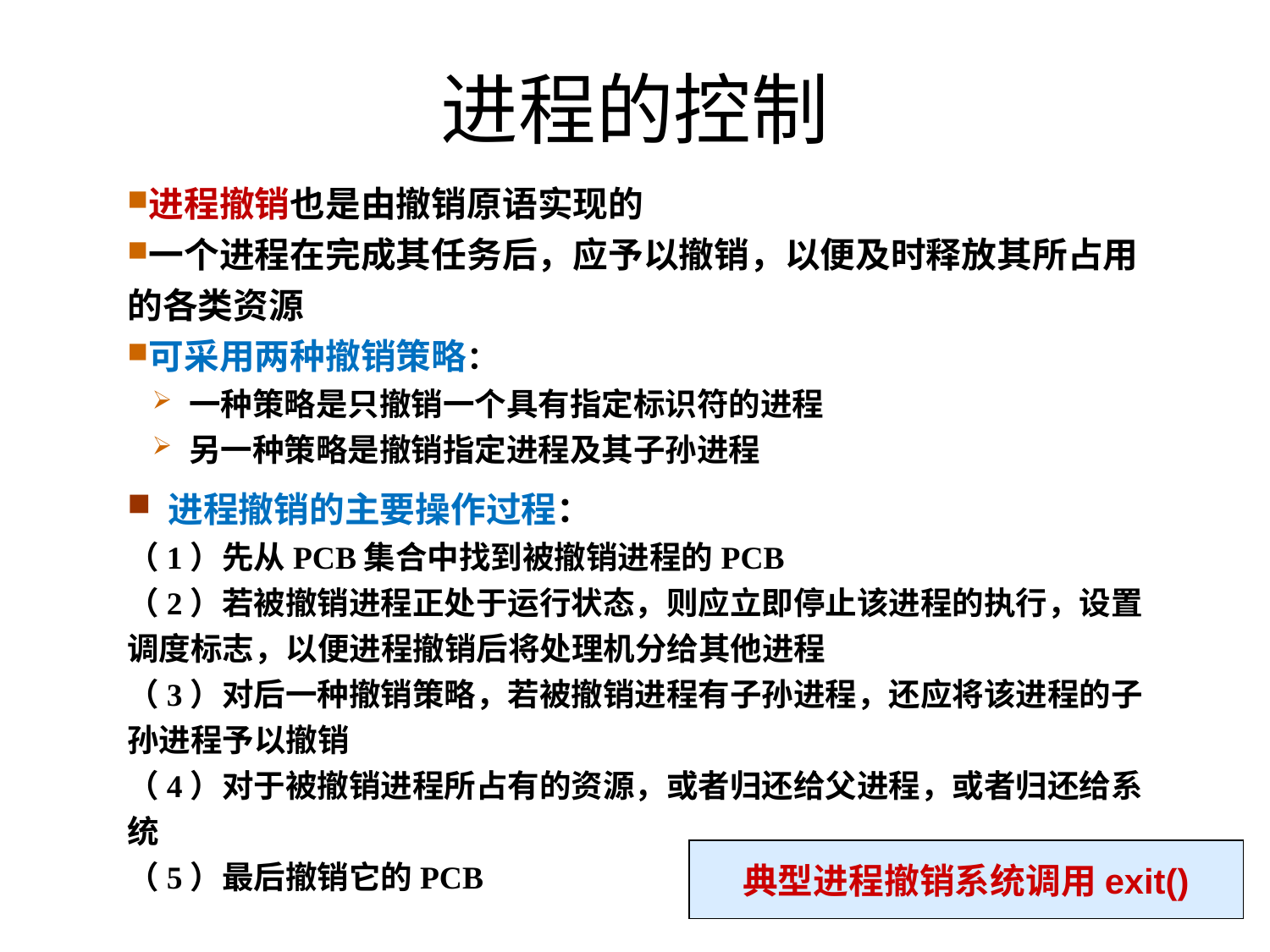

进程的控制
进程撤销也是由撤销原语实现的
一个进程在完成其任务后，应予以撤销，以便及时释放其所占用 的各类资源
可采用两种撤销策略：
一种策略是只撤销一个具有指定标识符的进程
另一种策略是撤销指定进程及其子孙进程
 进程撤销的主要操作过程：
（1）先从PCB集合中找到被撤销进程的PCB
（2）若被撤销进程正处于运行状态，则应立即停止该进程的执行，设置调度标志，以便进程撤销后将处理机分给其他进程
（3）对后一种撤销策略，若被撤销进程有子孙进程，还应将该进程的子孙进程予以撤销
（4）对于被撤销进程所占有的资源，或者归还给父进程，或者归还给系统
（5）最后撤销它的PCB

典型进程撤销系统调用exit()